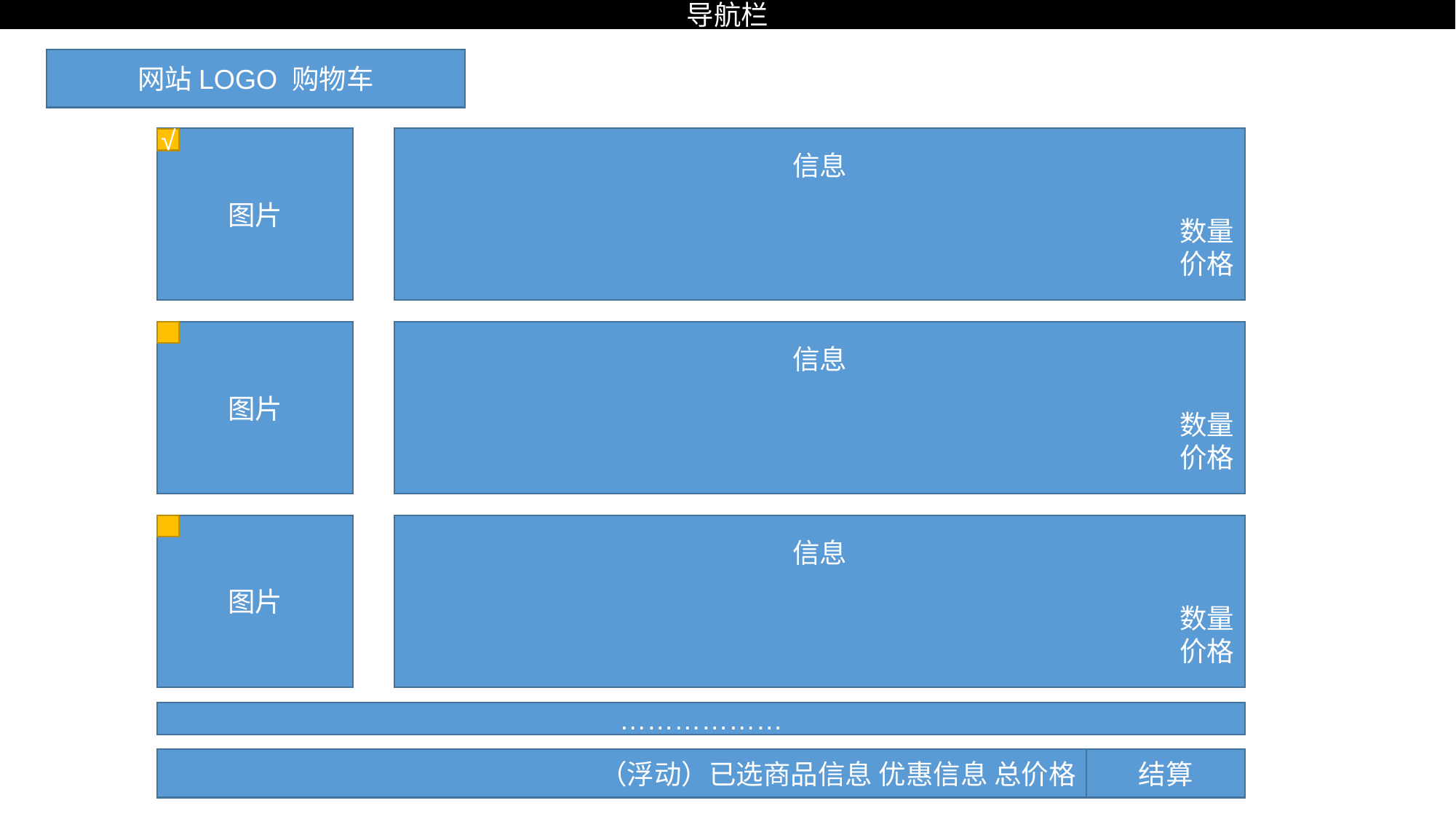

导航栏
网站LOGO 购物车
图片
信息

数量
价格
√
图片
信息

数量
价格

图片
信息

数量
价格

………………
（浮动）已选商品信息 优惠信息 总价格
结算